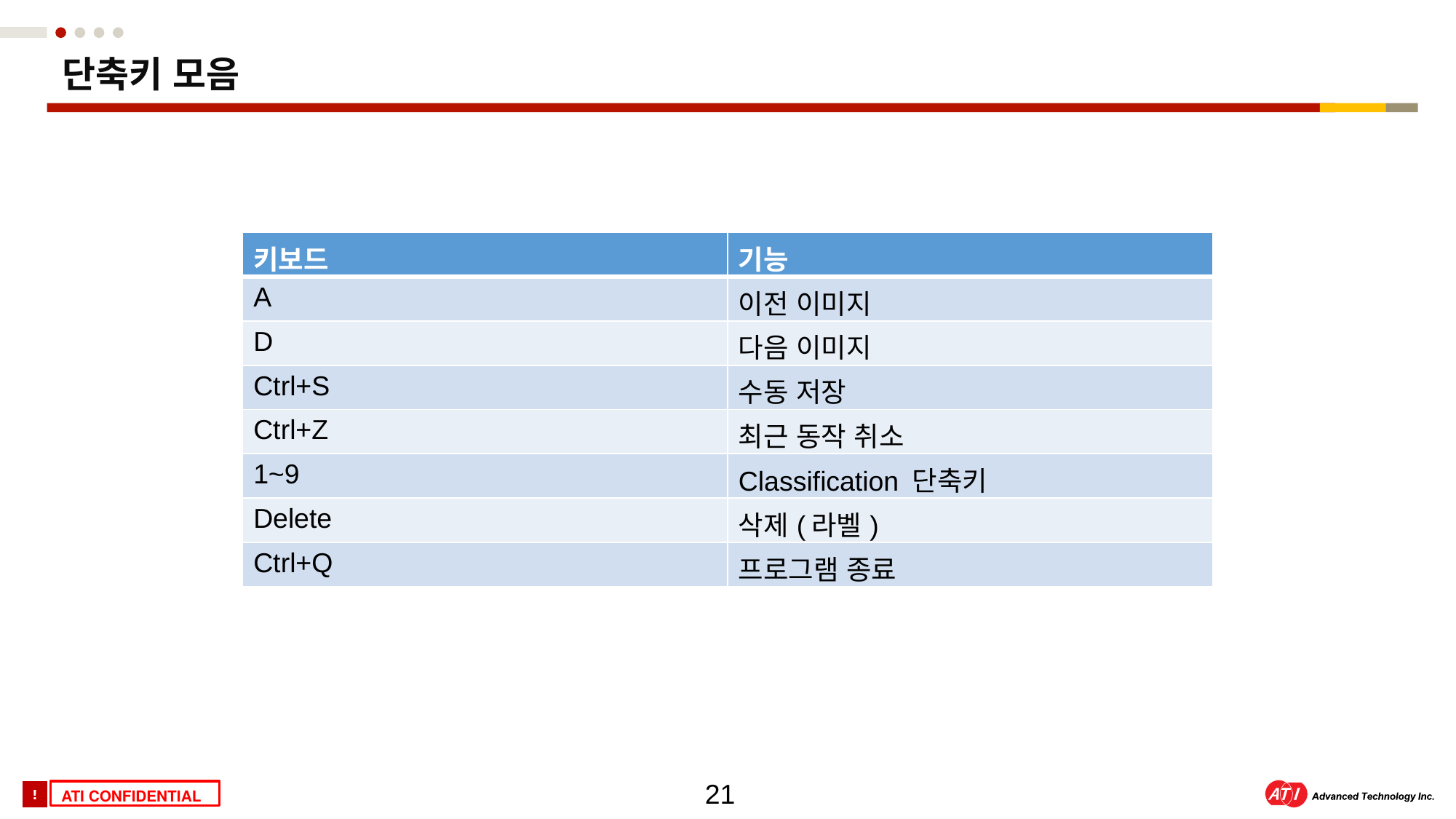

단축키 모음
| 키보드 | 기능 |
| --- | --- |
| A | 이전 이미지 |
| D | 다음 이미지 |
| Ctrl+S | 수동 저장 |
| Ctrl+Z | 최근 동작 취소 |
| 1~9 | Classification 단축키 |
| Delete | 삭제(라벨) |
| Ctrl+Q | 프로그램 종료 |